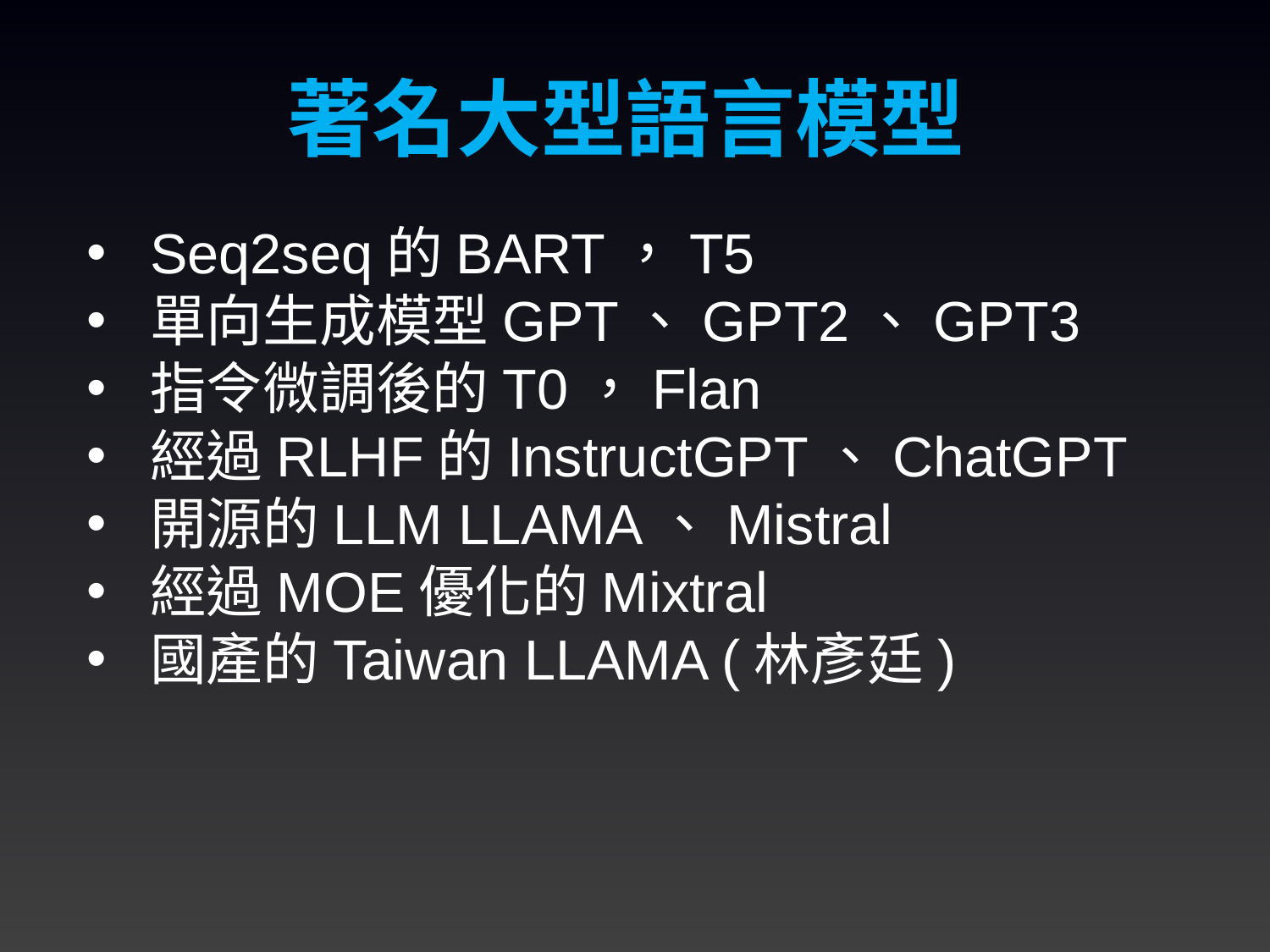

著名大型語言模型
Seq2seq的BART，T5
單向生成模型GPT、GPT2、GPT3
指令微調後的T0，Flan
經過RLHF的InstructGPT、ChatGPT
開源的LLM LLAMA、Mistral
經過MOE優化的Mixtral
國產的Taiwan LLAMA (林彥廷)

3/14/2024
96